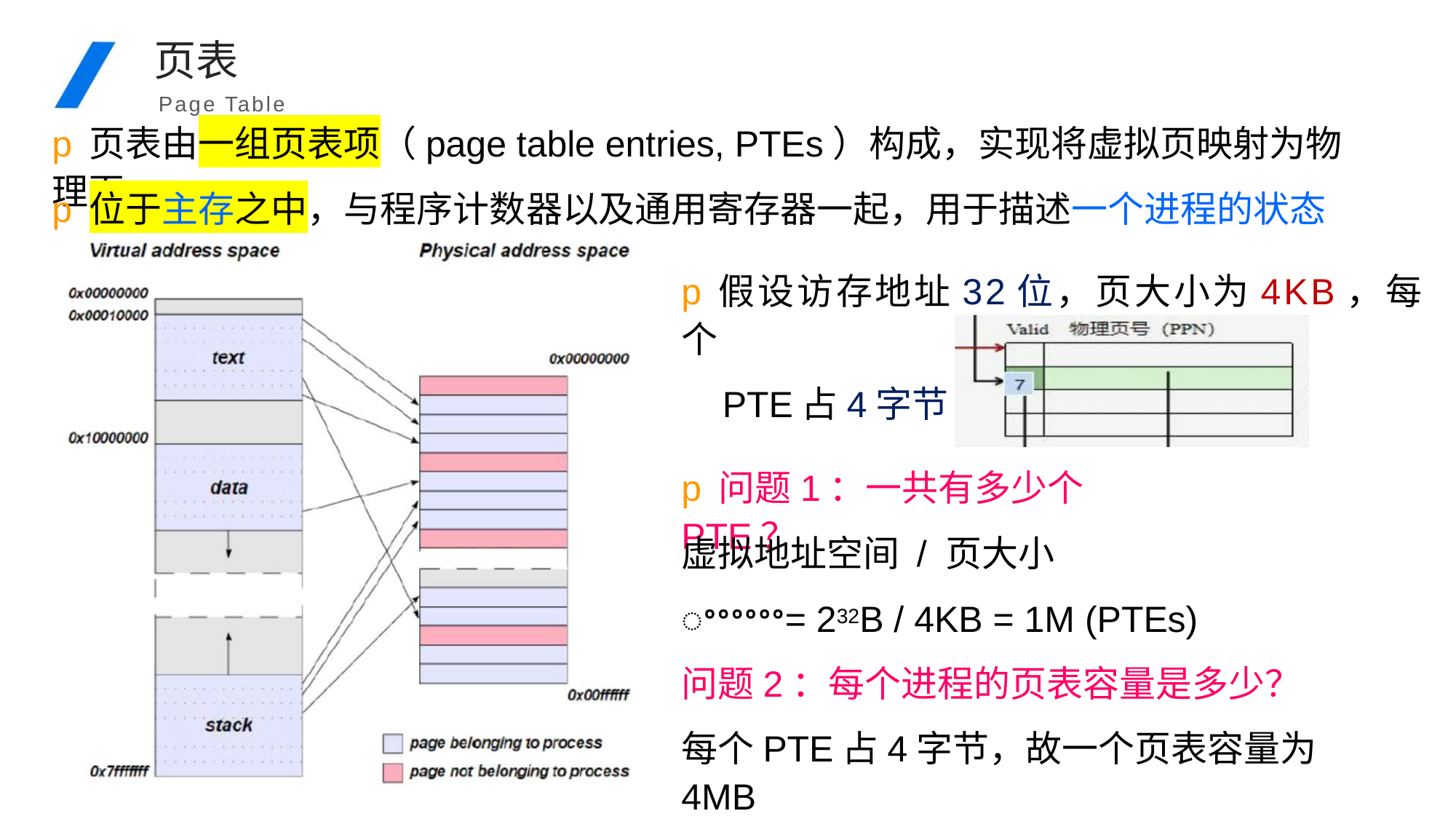

页表
Page Table
p页表由一组页表项（page table entries, PTEs）构成，实现将虚拟页映射为物理页
p位于主存之中，与程序计数器以及通用寄存器一起，用于描述一个进程的状态
p假设访存地址32位，页大小为4KB，每个
PTE占4字节
p问题1：一共有多少个PTE？
虚拟地址空间 / 页大小
ꢀꢀꢀꢀꢀꢀ= 232B / 4KB = 1M (PTEs)
问题2：每个进程的页表容量是多少？
每个PTE占4字节，故一个页表容量为4MB